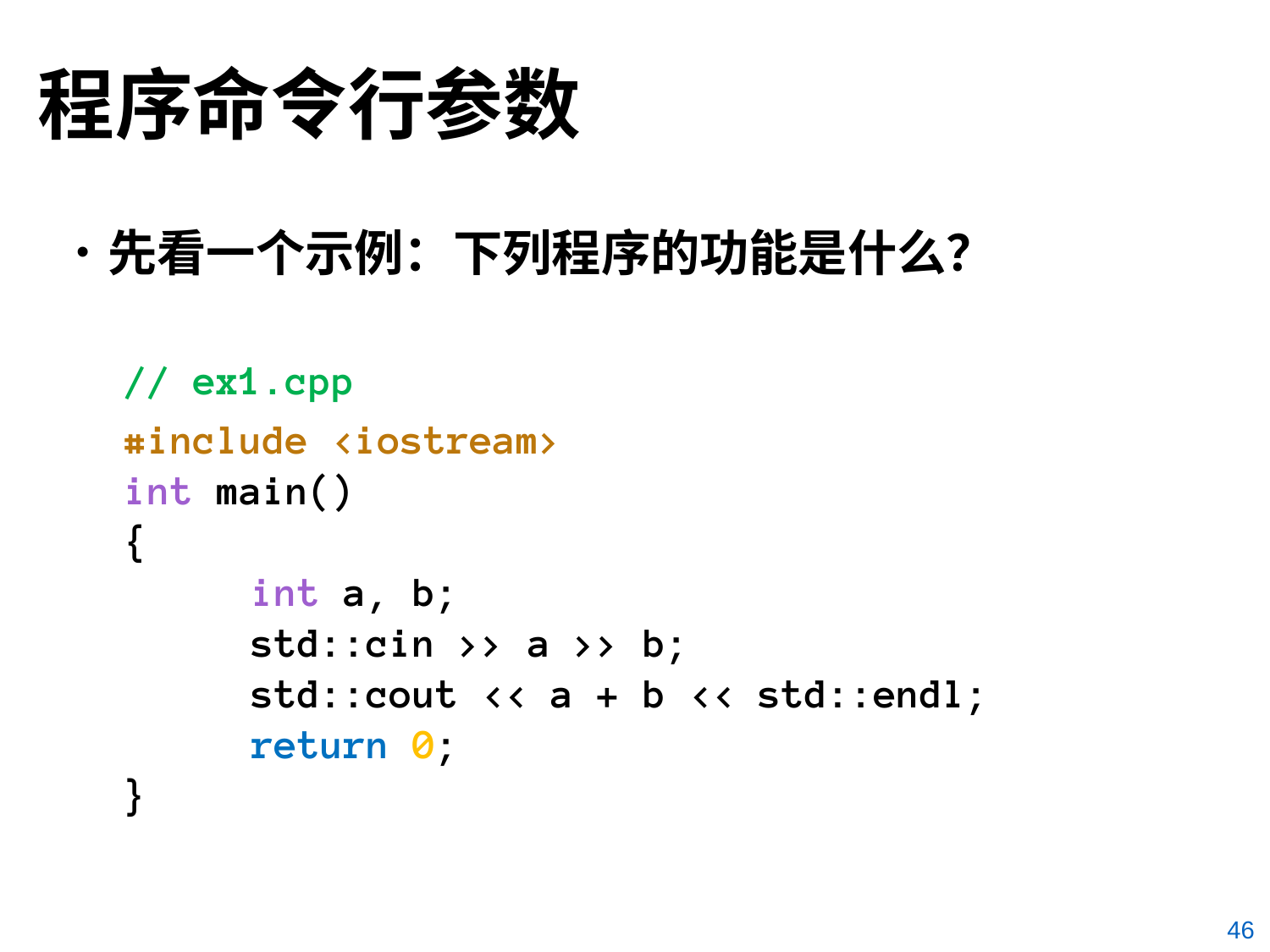

# 程序命令行参数
先看一个示例：下列程序的功能是什么？
// ex1.cpp
#include <iostream>
int main()
{
	int a, b;
	std::cin >> a >> b;
	std::cout << a + b << std::endl;
	return 0;
}
46